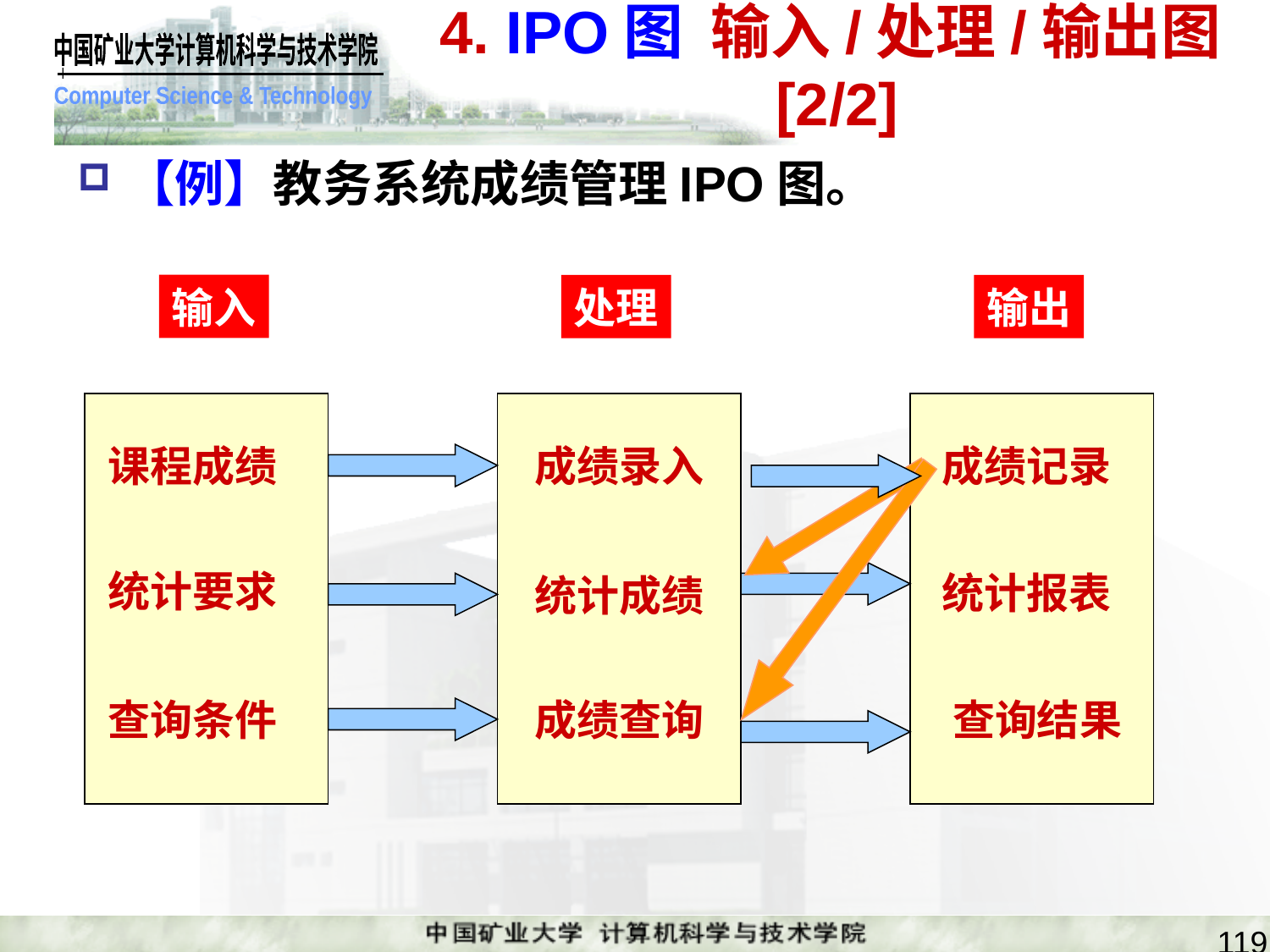

# 4. IPO图  输入/处理/输出图[2/2]
【例】教务系统成绩管理IPO图。

输入
处理
输出

课程成绩
成绩录入
成绩记录

统计要求
统计报表
统计成绩

查询条件
成绩查询
查询结果

119
119